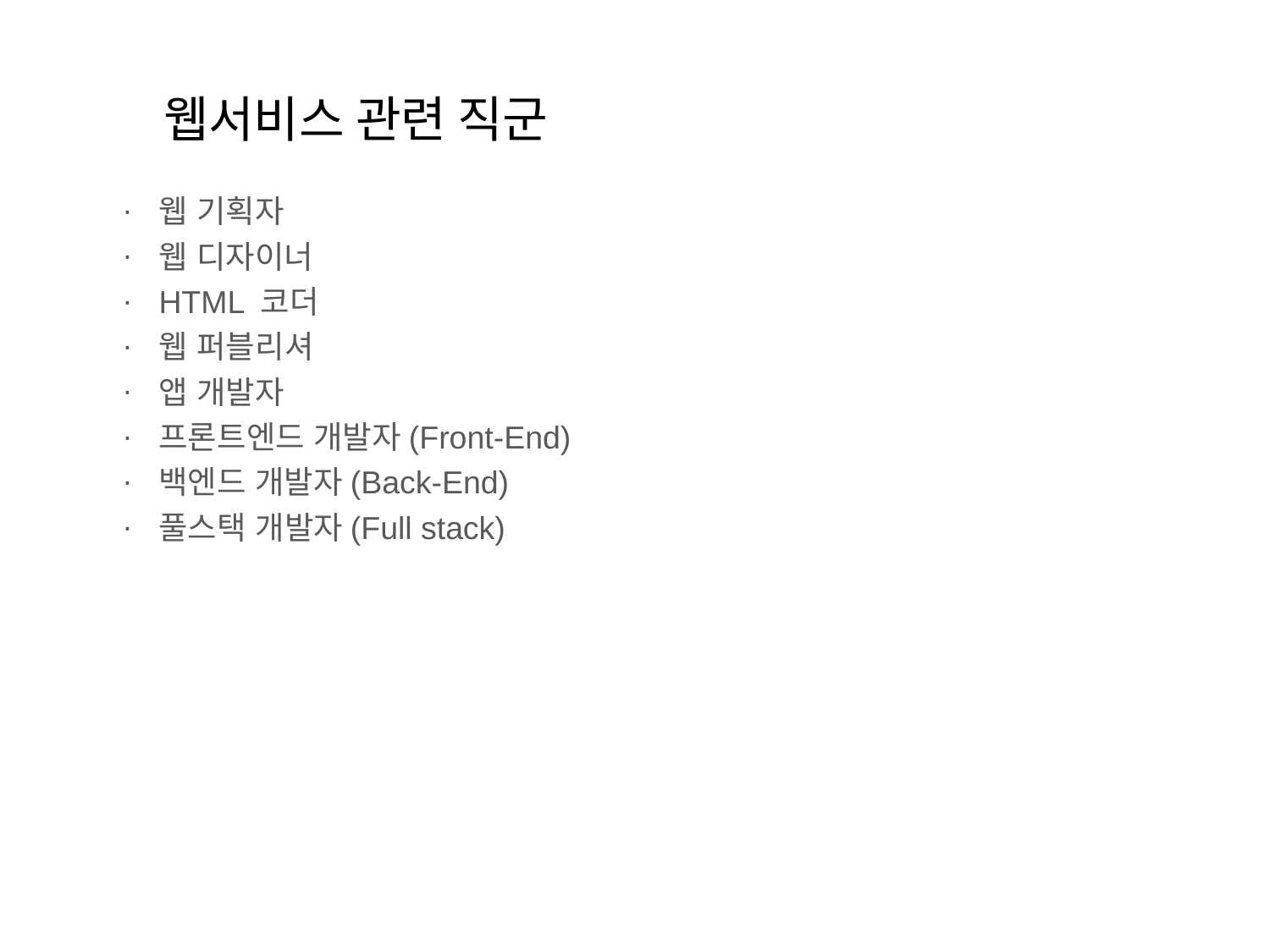

# 웹서비스 관련 직군
웹 기획자
웹 디자이너
HTML 코더
웹 퍼블리셔
앱 개발자
프론트엔드 개발자(Front-End)
백엔드 개발자(Back-End)
풀스택 개발자(Full stack)